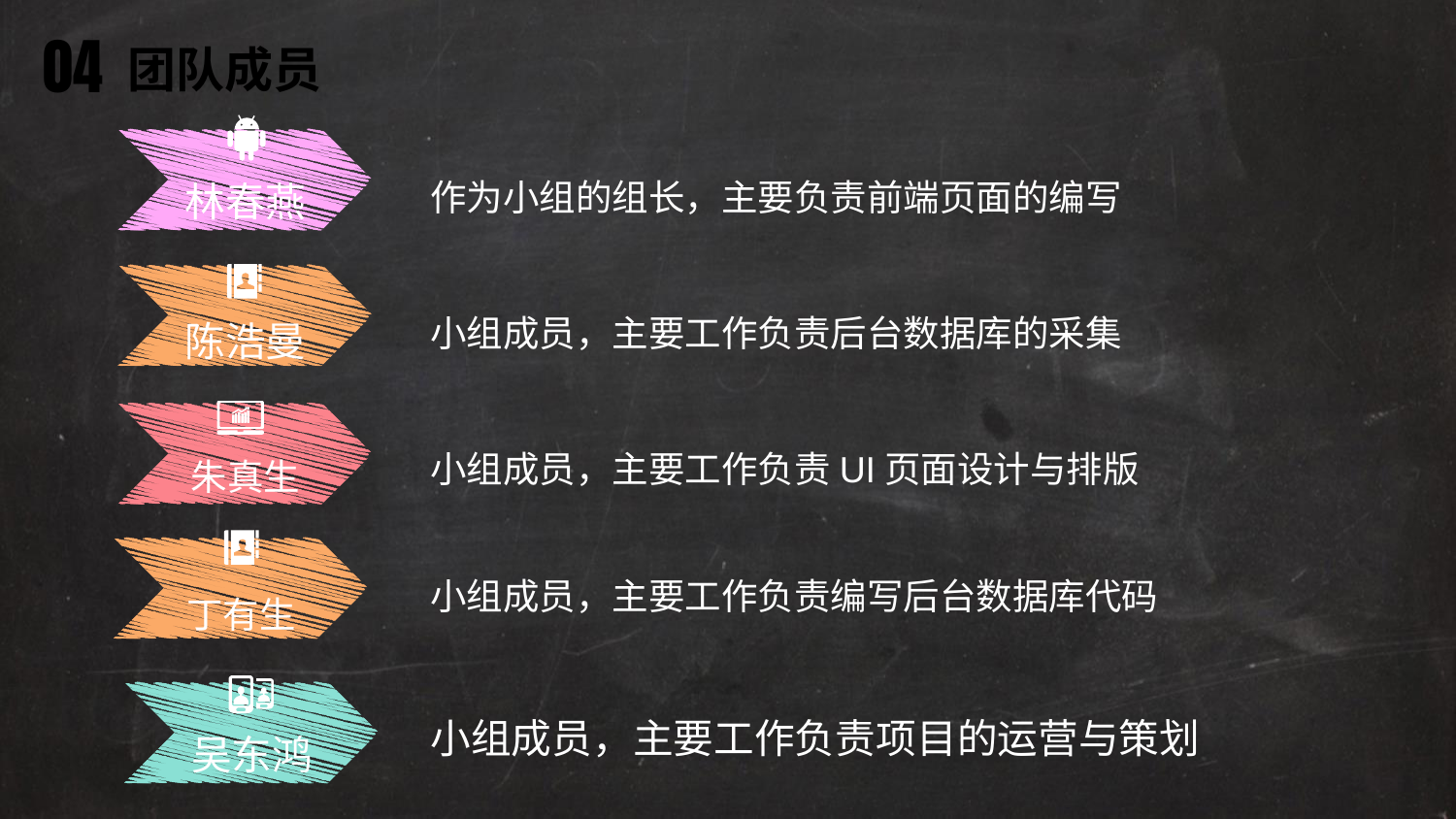

04
团队成员

林春燕
作为小组的组长，主要负责前端页面的编写

陈浩曼

小组成员，主要工作负责后台数据库的采集

朱真生
小组成员，主要工作负责UI页面设计与排版

丁有生
小组成员，主要工作负责编写后台数据库代码

吴东鸿
小组成员，主要工作负责项目的运营与策划